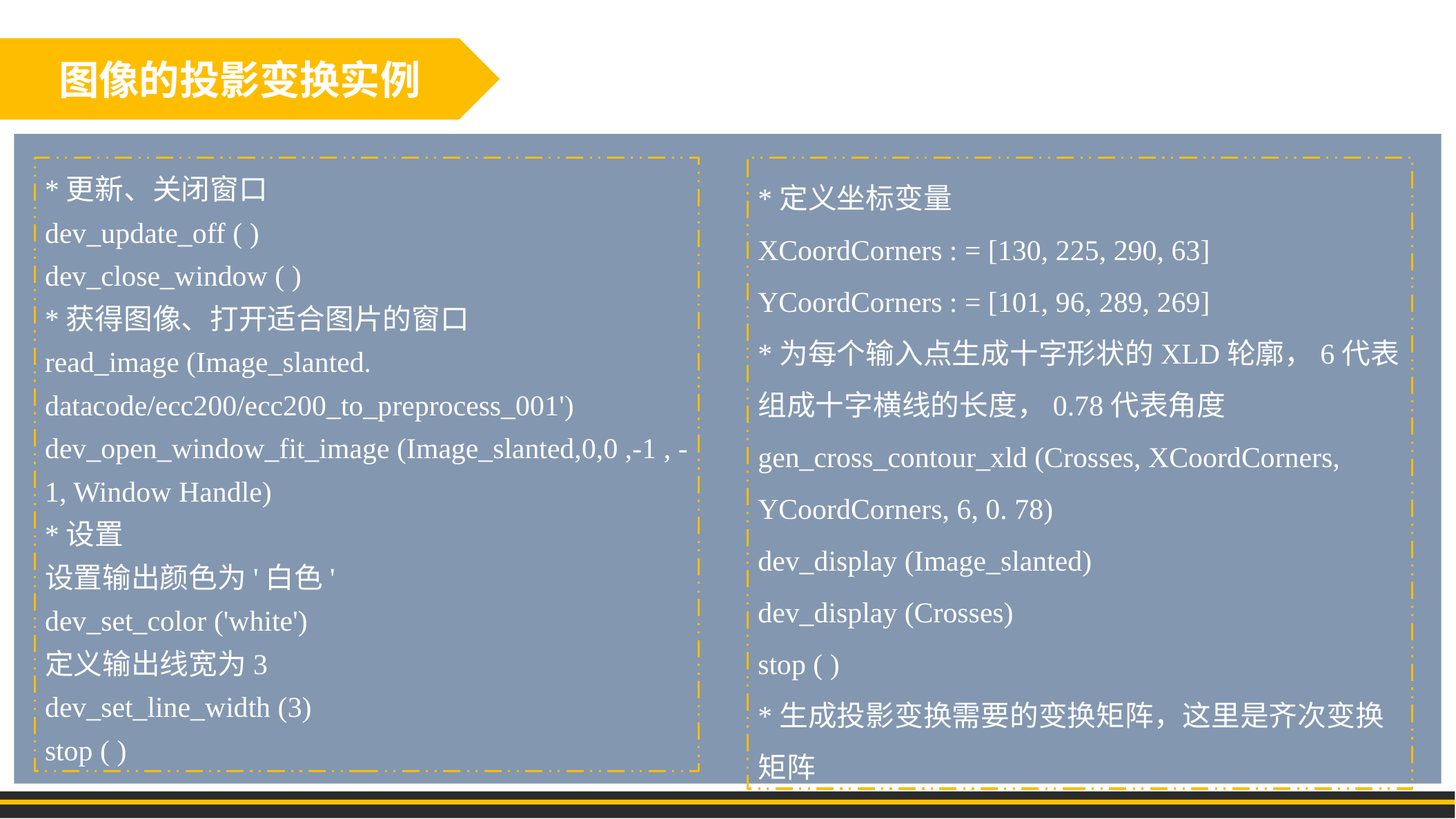

图像的投影变换实例

*更新、关闭窗口
dev_update_off ( )
dev_close_window ( )
*获得图像、打开适合图片的窗口
read_image (Image_slanted. datacode/ecc200/ecc200_to_preprocess_001') dev_open_window_fit_image (Image_slanted,0,0 ,-1 , -1, Window Handle)
*设置
设置输出颜色为'白色'
dev_set_color ('white')
定义输出线宽为3
dev_set_line_width (3)
stop ( )
*定义坐标变量
XCoordCorners : = [130, 225, 290, 63]
YCoordCorners : = [101, 96, 289, 269]
*为每个输入点生成十字形状的XLD轮廓，6代表组成十字横线的长度，0.78代表角度
gen_cross_contour_xld (Crosses, XCoordCorners, YCoordCorners, 6, 0. 78)
dev_display (Image_slanted)
dev_display (Crosses)
stop ( )
*生成投影变换需要的变换矩阵，这里是齐次变换矩阵